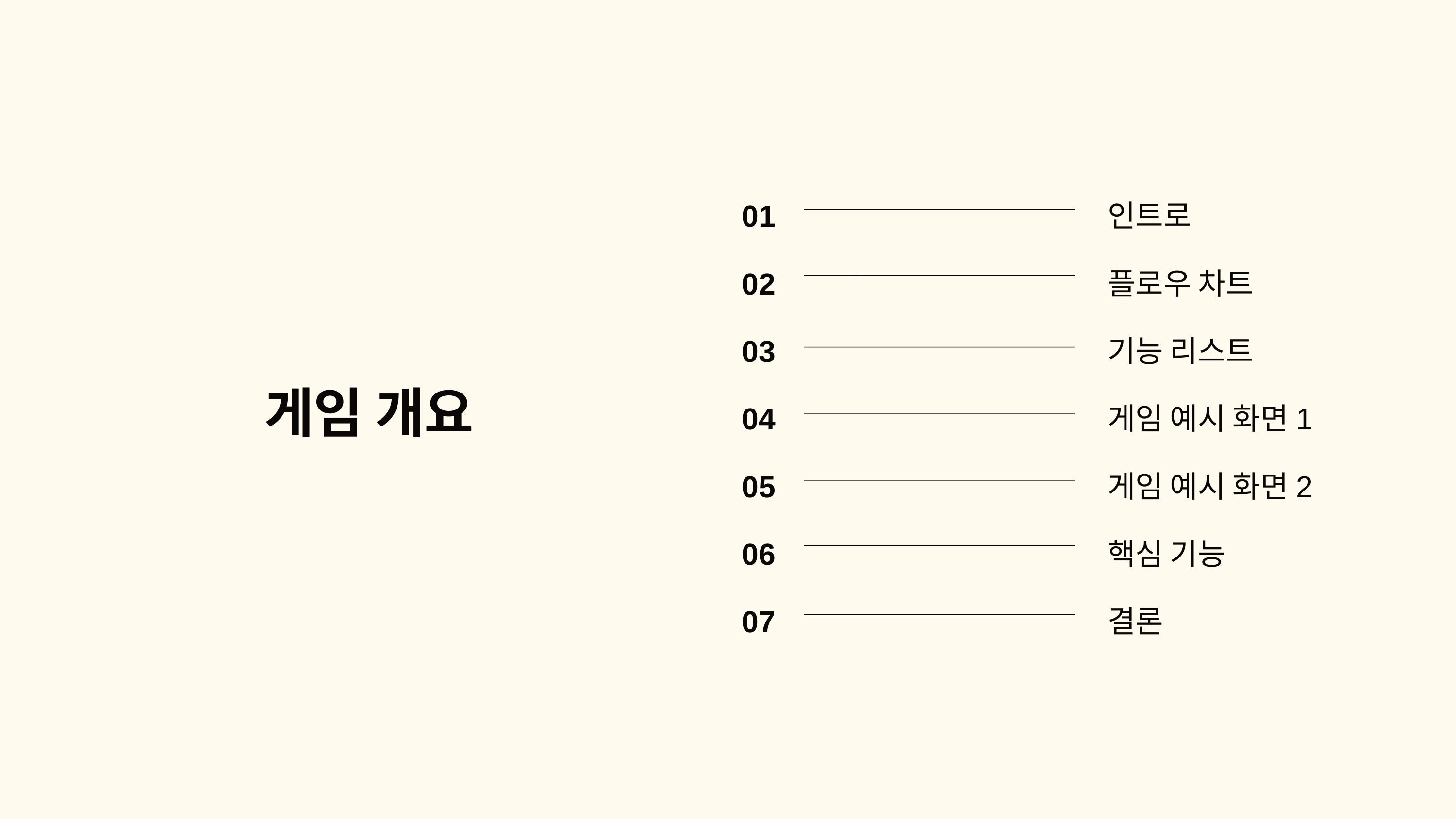

01
02
03
04
05
06
07
인트로
플로우 차트
기능 리스트
게임 예시 화면1
게임 예시 화면2
핵심 기능
결론

게임 개요